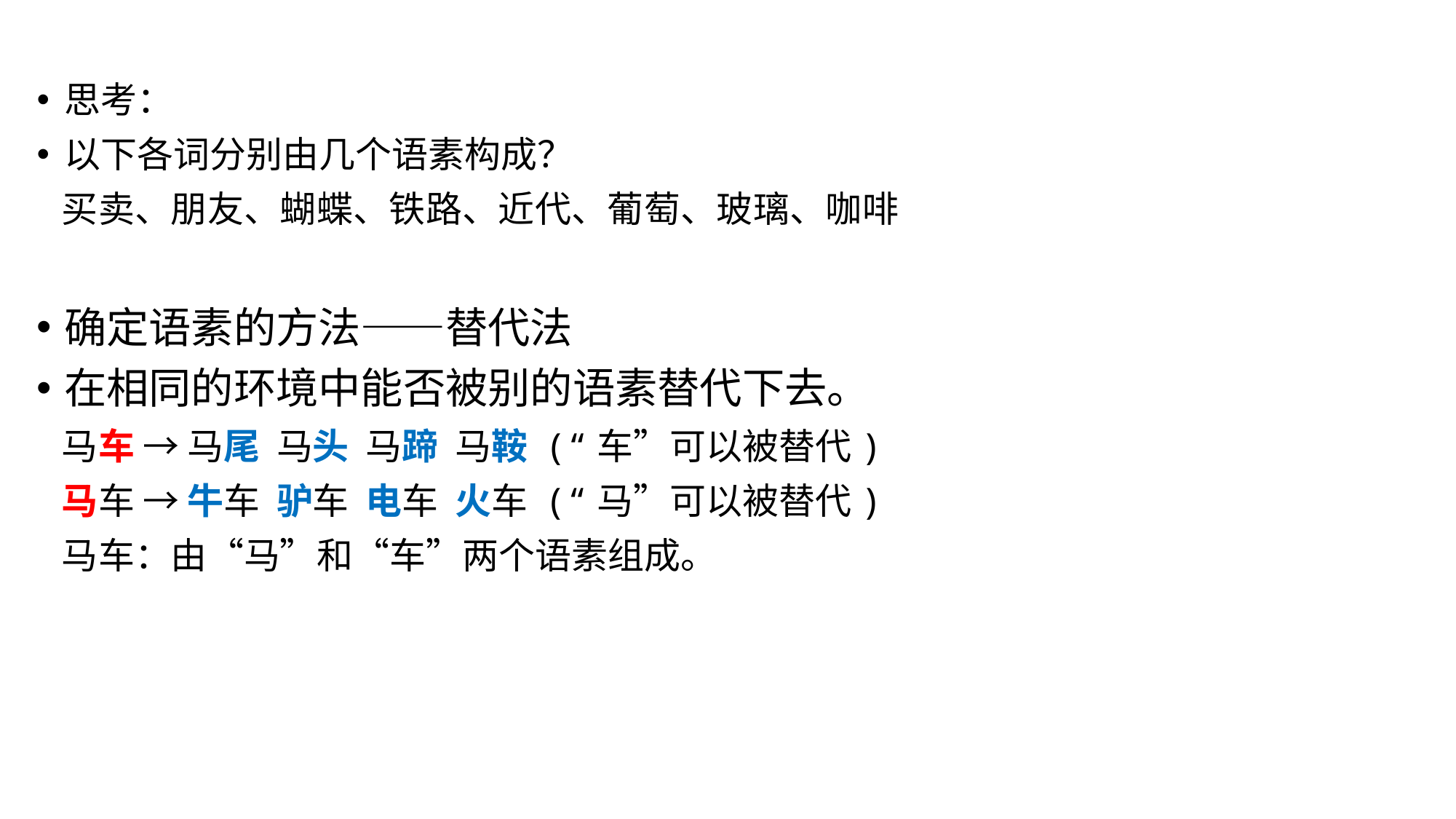

思考：
以下各词分别由几个语素构成？
  买卖、朋友、蝴蝶、铁路、近代、葡萄、玻璃、咖啡

确定语素的方法——替代法
在相同的环境中能否被别的语素替代下去。
  马车 → 马尾  马头  马蹄  马鞍 (“车”可以被替代)
  马车 → 牛车  驴车  电车  火车 (“马”可以被替代)
  马车：由“马”和“车”两个语素组成。